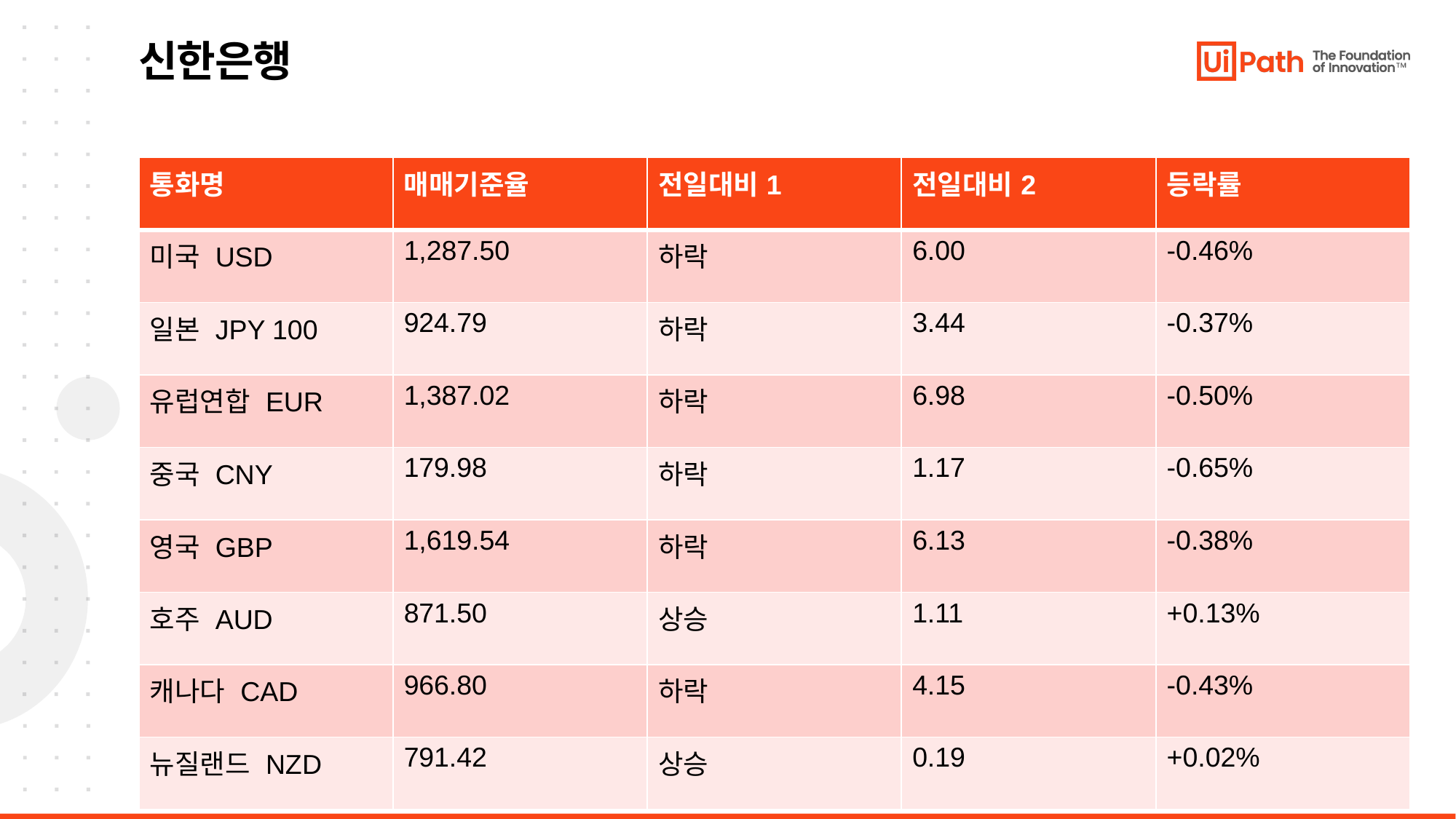

# 신한은행
| 통화명 | 매매기준율 | 전일대비1 | 전일대비2 | 등락률 |
| --- | --- | --- | --- | --- |
| 미국 USD | 1,287.50 | 하락 | 6.00 | -0.46% |
| 일본 JPY 100 | 924.79 | 하락 | 3.44 | -0.37% |
| 유럽연합 EUR | 1,387.02 | 하락 | 6.98 | -0.50% |
| 중국 CNY | 179.98 | 하락 | 1.17 | -0.65% |
| 영국 GBP | 1,619.54 | 하락 | 6.13 | -0.38% |
| 호주 AUD | 871.50 | 상승 | 1.11 | +0.13% |
| 캐나다 CAD | 966.80 | 하락 | 4.15 | -0.43% |
| 뉴질랜드 NZD | 791.42 | 상승 | 0.19 | +0.02% |